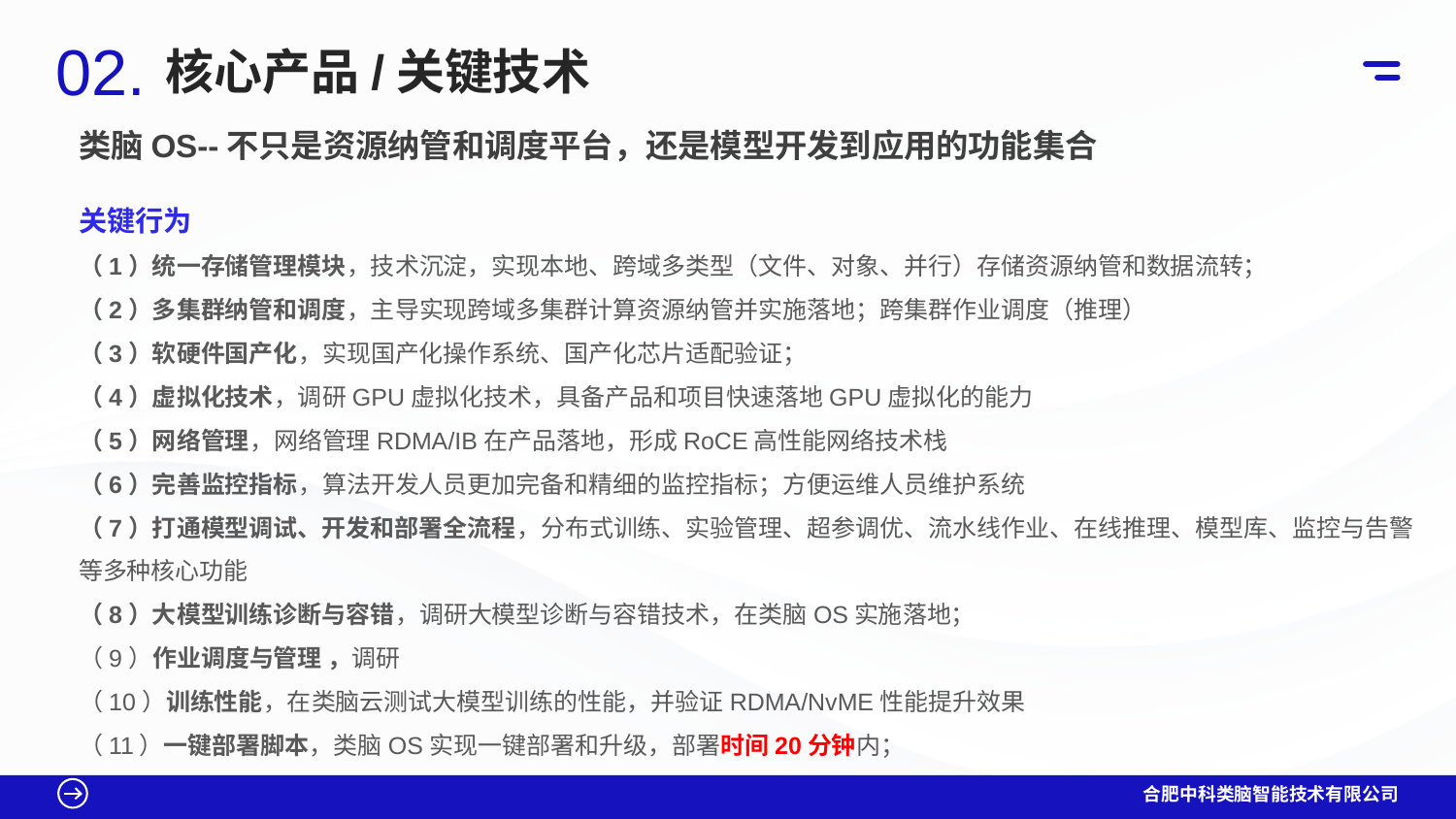

02.
核心产品/关键技术

类脑OS--不只是资源纳管和调度平台，还是模型开发到应用的功能集合
关键行为
（1）统一存储管理模块，技术沉淀，实现本地、跨域多类型（文件、对象、并行）存储资源纳管和数据流转；
（2）多集群纳管和调度，主导实现跨域多集群计算资源纳管并实施落地；跨集群作业调度（推理）
（3）软硬件国产化，实现国产化操作系统、国产化芯片适配验证；
（4）虚拟化技术，调研GPU虚拟化技术，具备产品和项目快速落地GPU虚拟化的能力
（5）网络管理，网络管理RDMA/IB在产品落地，形成RoCE高性能网络技术栈
（6）完善监控指标，算法开发人员更加完备和精细的监控指标；方便运维人员维护系统
（7）打通模型调试、开发和部署全流程，分布式训练、实验管理、超参调优、流水线作业、在线推理、模型库、监控与告警等多种核心功能
（8）大模型训练诊断与容错，调研大模型诊断与容错技术，在类脑OS实施落地；
（9）作业调度与管理 ，调研
（10）训练性能，在类脑云测试大模型训练的性能，并验证RDMA/NvME性能提升效果
（11）一键部署脚本，类脑OS实现一键部署和升级，部署时间20分钟内；

合肥中科类脑智能技术有限公司